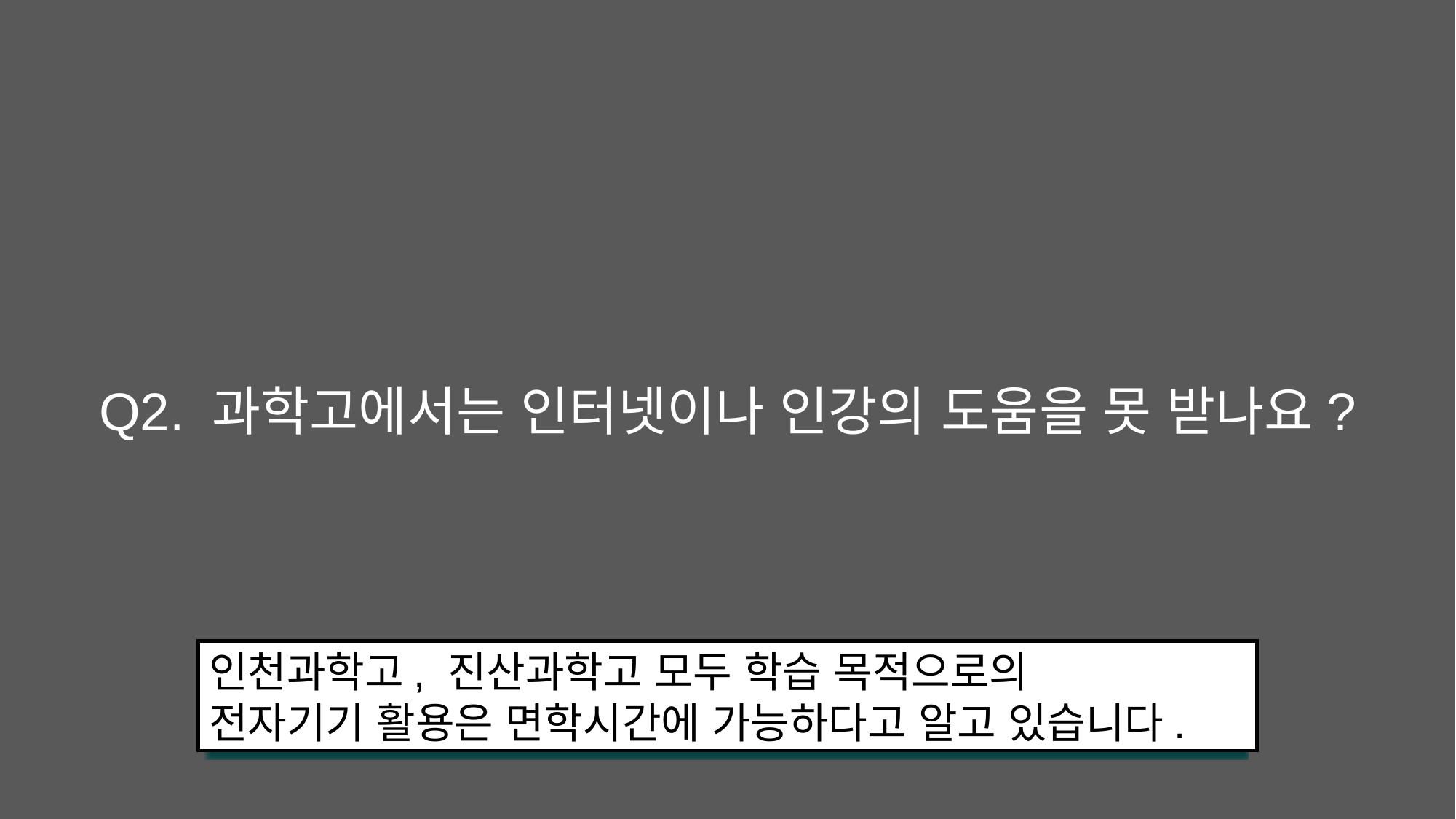

Q2. 과학고에서는 인터넷이나 인강의 도움을 못 받나요?
인천과학고, 진산과학고 모두 학습 목적으로의
전자기기 활용은 면학시간에 가능하다고 알고 있습니다.